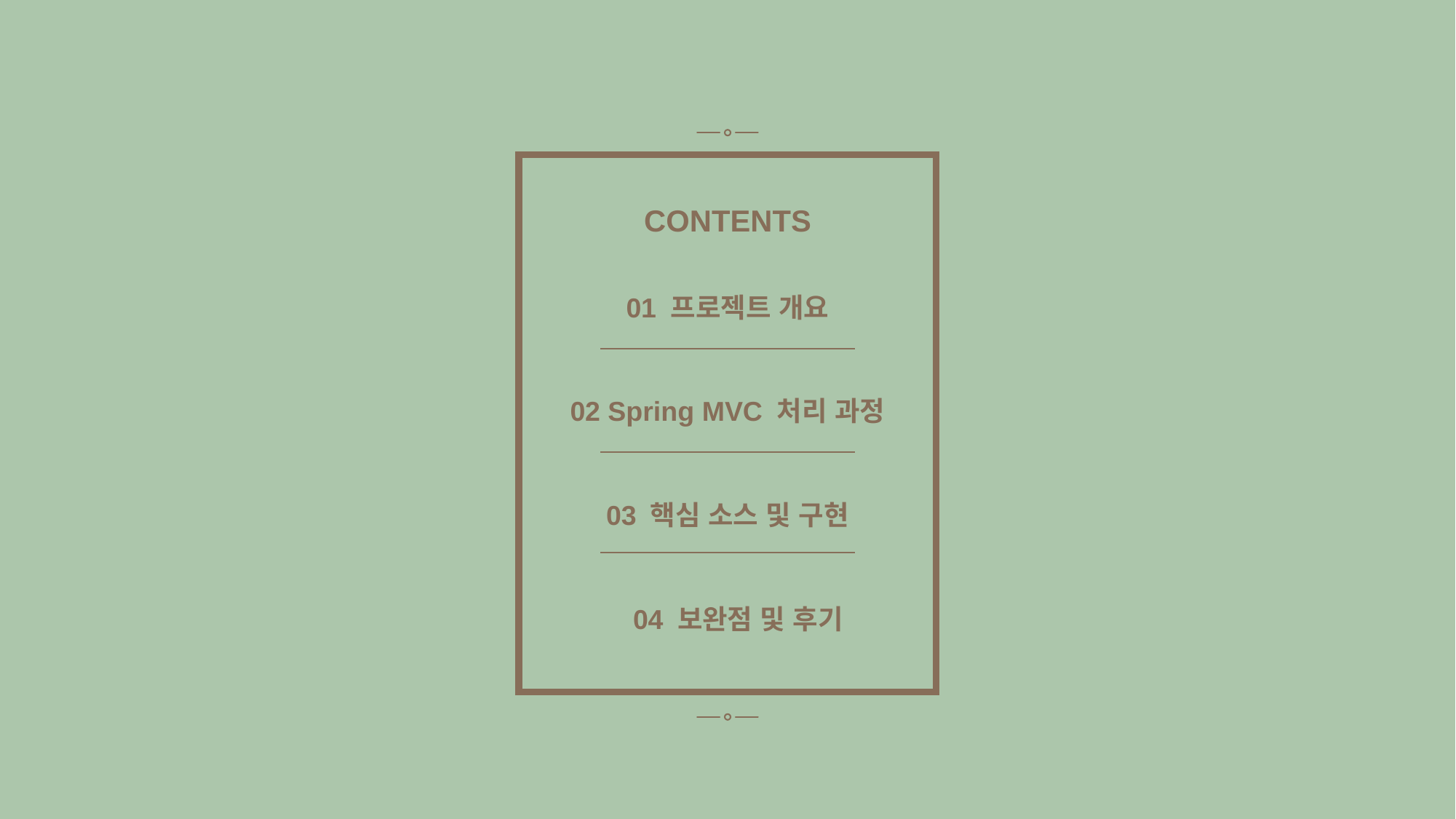

CONTENTS
01 프로젝트 개요
02 Spring MVC 처리 과정
03 핵심 소스 및 구현
04 보완점 및 후기